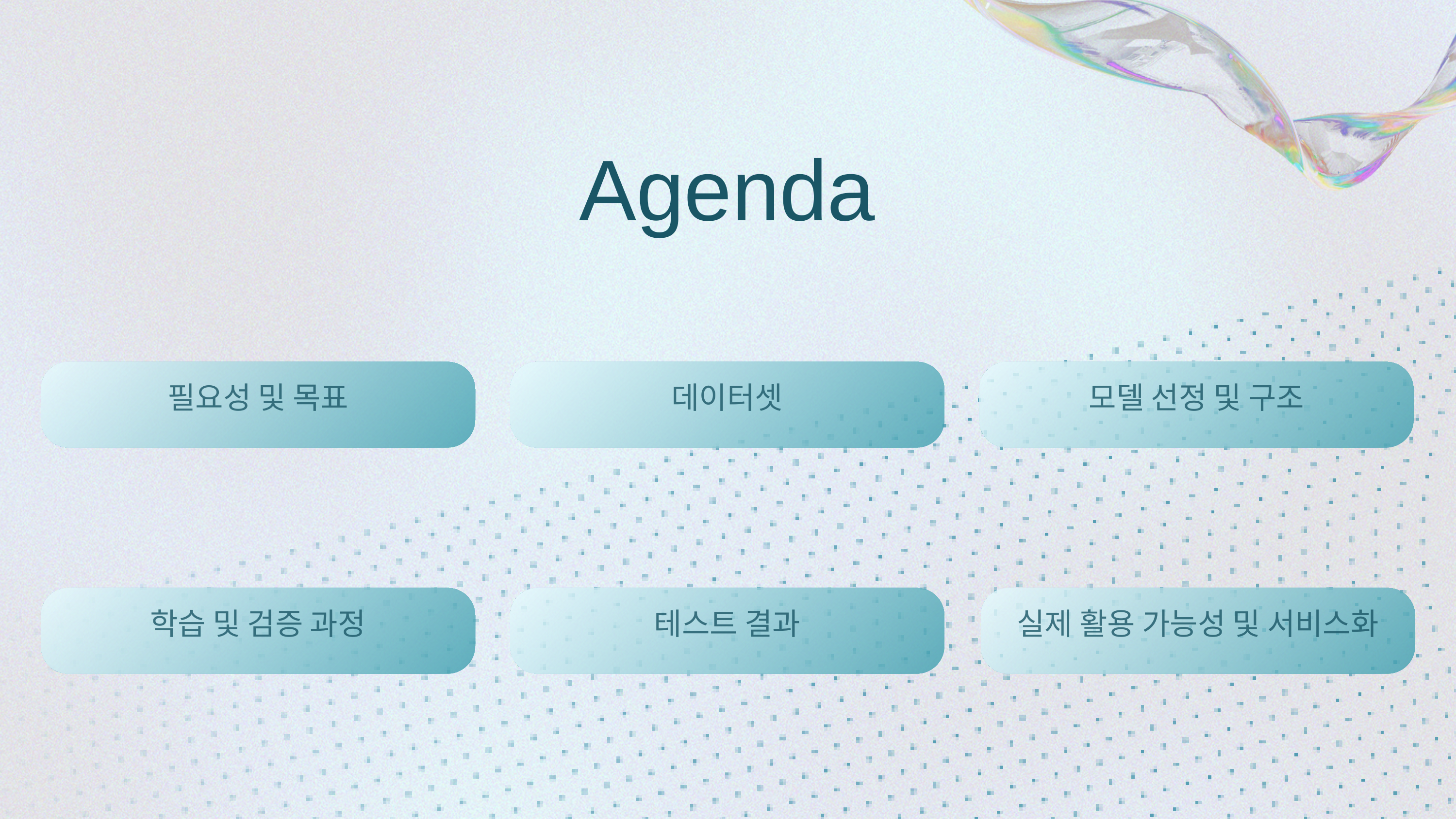

Agenda

필요성 및 목표

데이터셋

모델 선정 및 구조

학습 및 검증 과정

테스트 결과

실제 활용 가능성 및 서비스화